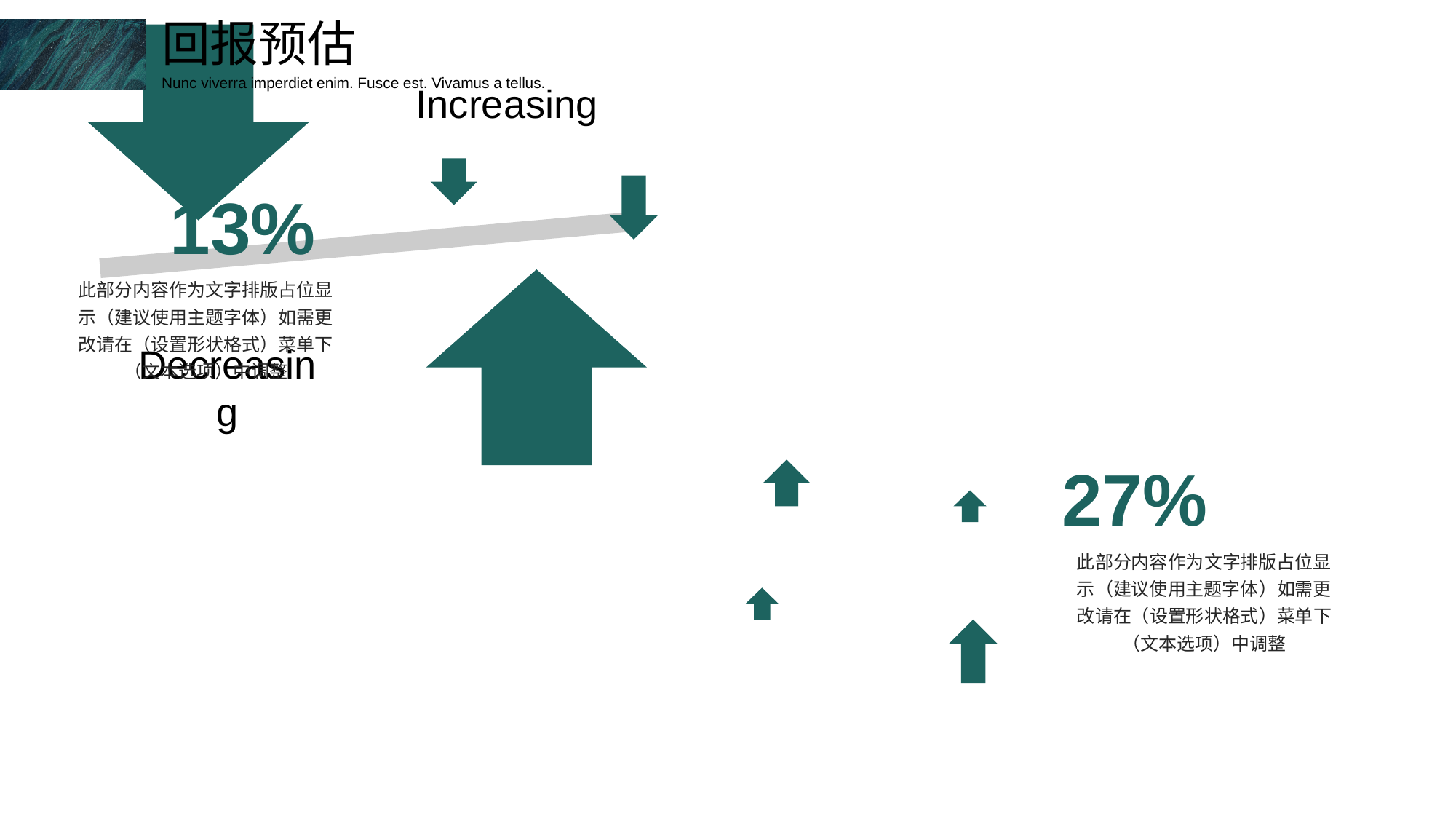

回报预估

Nunc viverra imperdiet enim. Fusce est. Vivamus a tellus.

13%

Increasing
Decreasing
此部分内容作为文字排版占位显示（建议使用主题字体）如需更改请在（设置形状格式）菜单下（文本选项）中调整
27%

此部分内容作为文字排版占位显示（建议使用主题字体）如需更改请在（设置形状格式）菜单下（文本选项）中调整